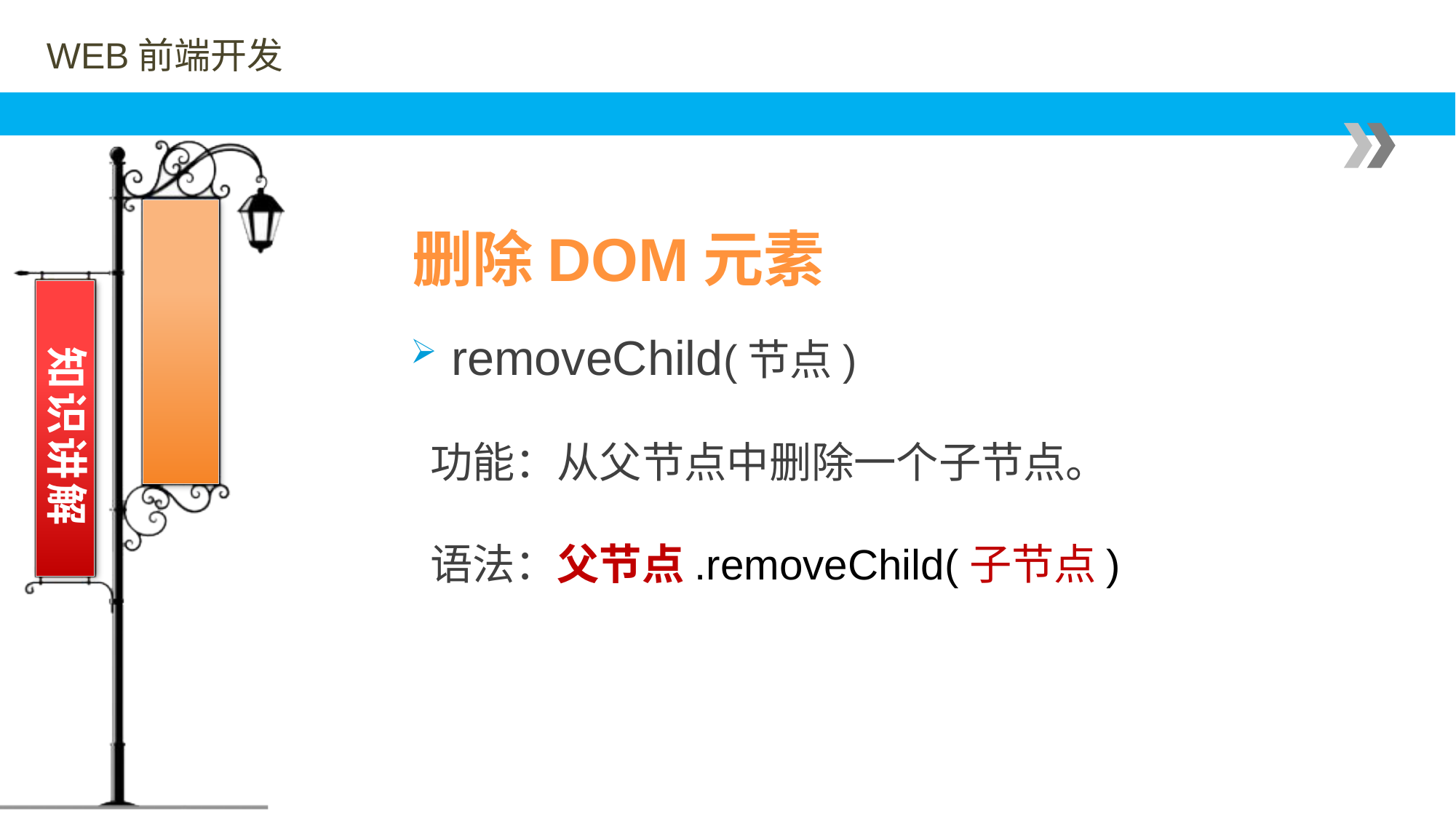

删除DOM元素

 removeChild(节点)
 功能：从父节点中删除一个子节点。
 语法：父节点.removeChild(子节点)

知识讲解
Weaknesses
（劣）